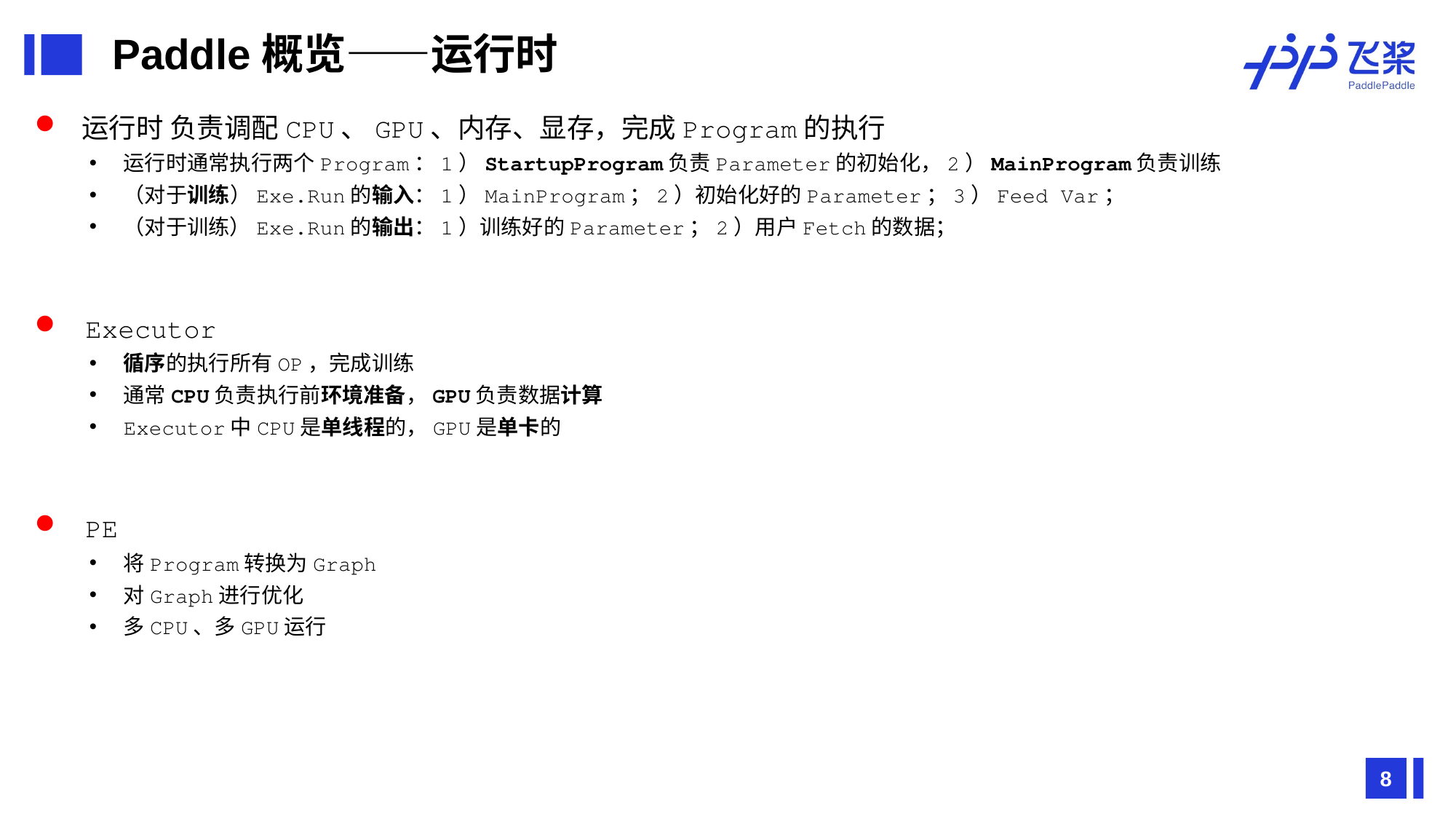

Paddle概览——运行时
 运行时 负责调配CPU、GPU、内存、显存，完成Program的执行
运行时通常执行两个Program：1）StartupProgram负责Parameter的初始化，2）MainProgram负责训练
（对于训练）Exe.Run的输入：1）MainProgram；2）初始化好的Parameter；3）Feed Var；
（对于训练）Exe.Run的输出：1）训练好的Parameter；2）用户Fetch的数据；

 Executor
循序的执行所有OP，完成训练
通常CPU负责执行前环境准备，GPU负责数据计算
Executor中CPU是单线程的，GPU是单卡的

 PE
将Program转换为Graph
对Graph进行优化
多CPU、多GPU运行
8